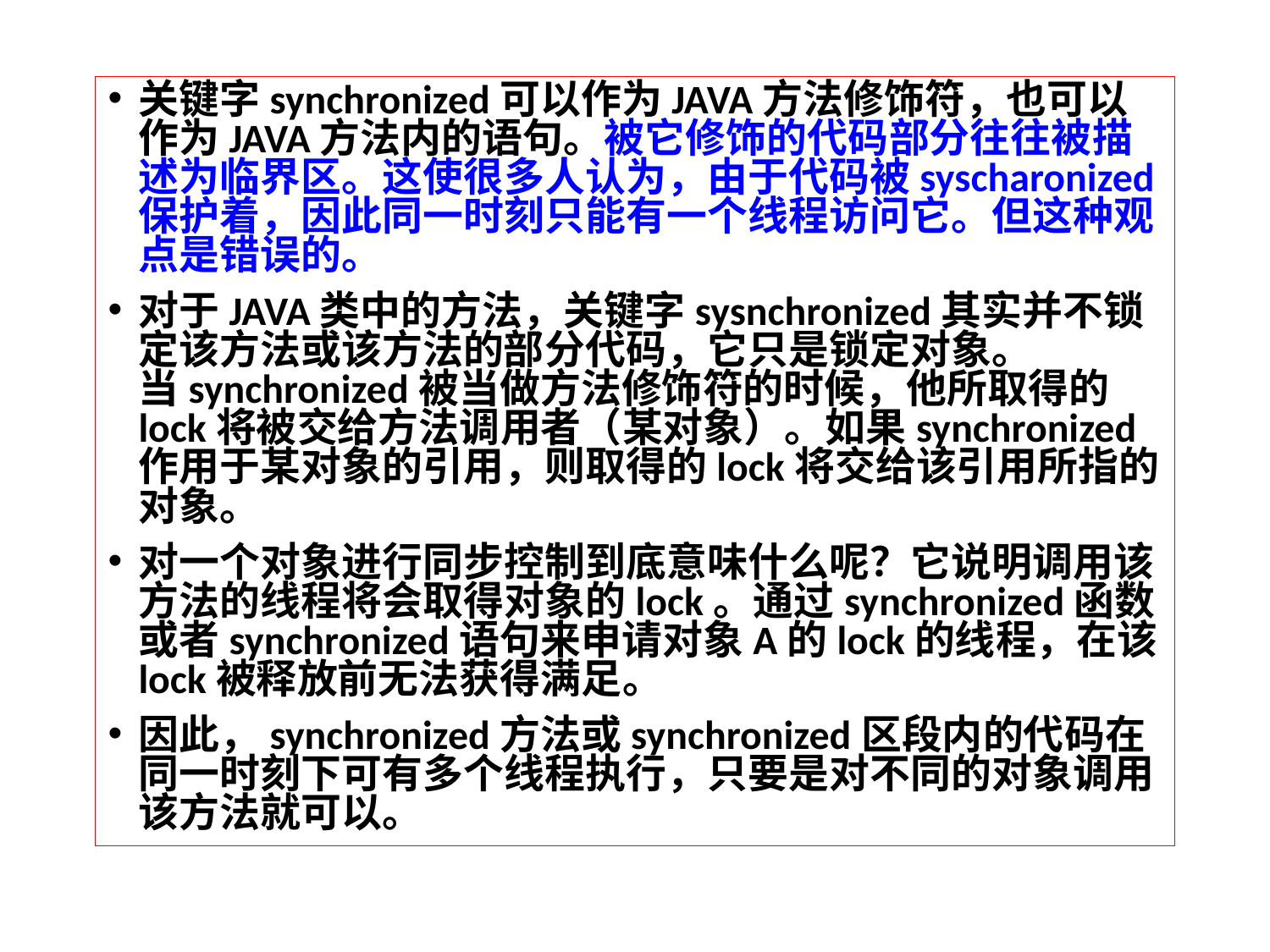

关键字synchronized可以作为JAVA方法修饰符，也可以作为JAVA方法内的语句。被它修饰的代码部分往往被描述为临界区。这使很多人认为，由于代码被syscharonized保护着，因此同一时刻只能有一个线程访问它。但这种观点是错误的。
对于JAVA类中的方法，关键字sysnchronized其实并不锁定该方法或该方法的部分代码，它只是锁定对象。
当synchronized被当做方法修饰符的时候，他所取得的lock将被交给方法调用者（某对象）。如果synchronized作用于某对象的引用，则取得的lock将交给该引用所指的对象。
对一个对象进行同步控制到底意味什么呢？它说明调用该方法的线程将会取得对象的lock。通过synchronized函数或者synchronized语句来申请对象A的lock的线程，在该lock被释放前无法获得满足。
因此，synchronized方法或synchronized区段内的代码在同一时刻下可有多个线程执行，只要是对不同的对象调用该方法就可以。